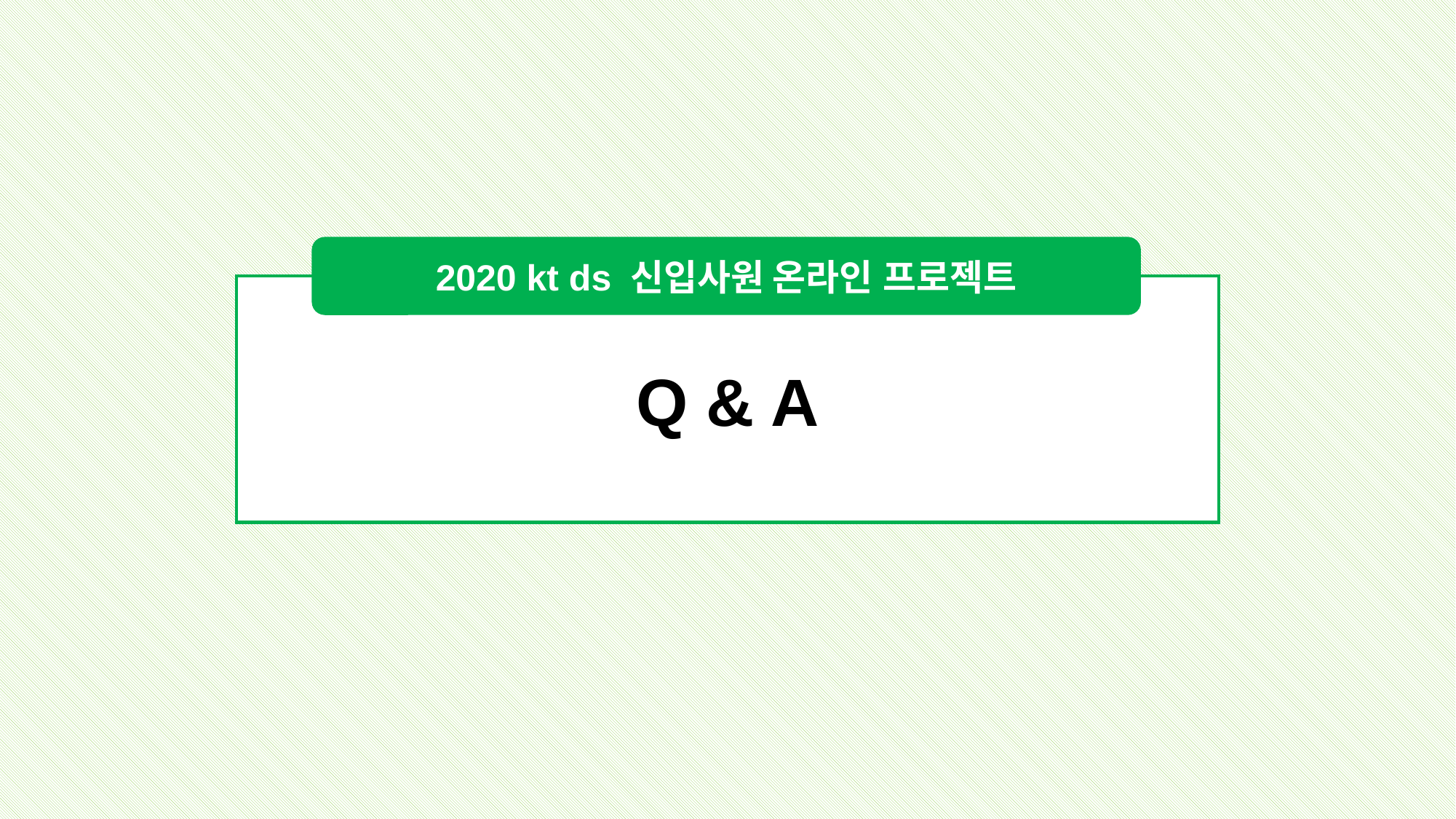

2020 kt ds 신입사원 온라인 프로젝트
Q & A